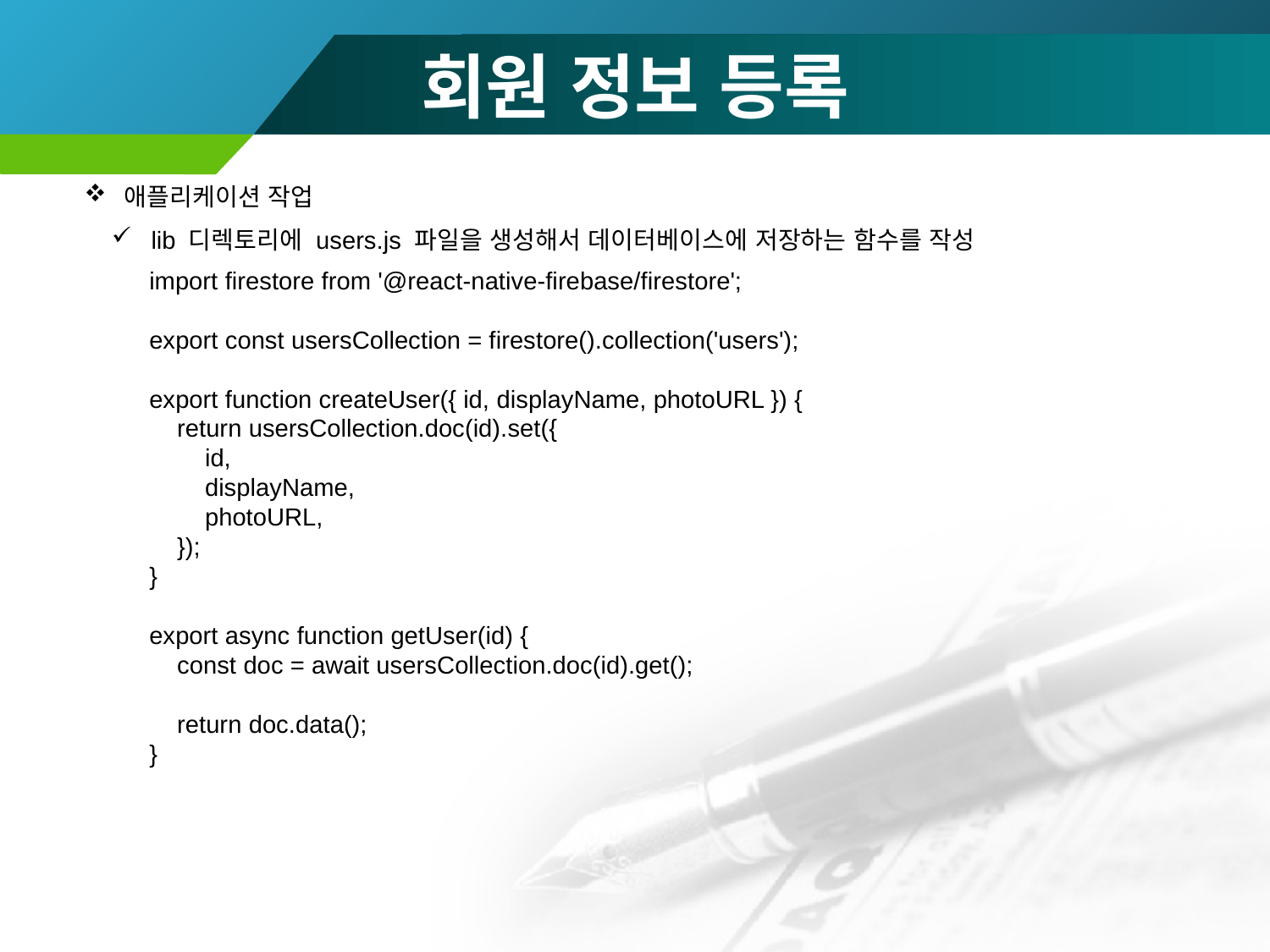

# 회원 정보 등록
애플리케이션 작업
lib 디렉토리에 users.js 파일을 생성해서 데이터베이스에 저장하는 함수를 작성
import firestore from '@react-native-firebase/firestore';

export const usersCollection = firestore().collection('users');

export function createUser({ id, displayName, photoURL }) {
    return usersCollection.doc(id).set({
        id,
        displayName,
        photoURL,
    });
}

export async function getUser(id) {
    const doc = await usersCollection.doc(id).get();

    return doc.data();
}